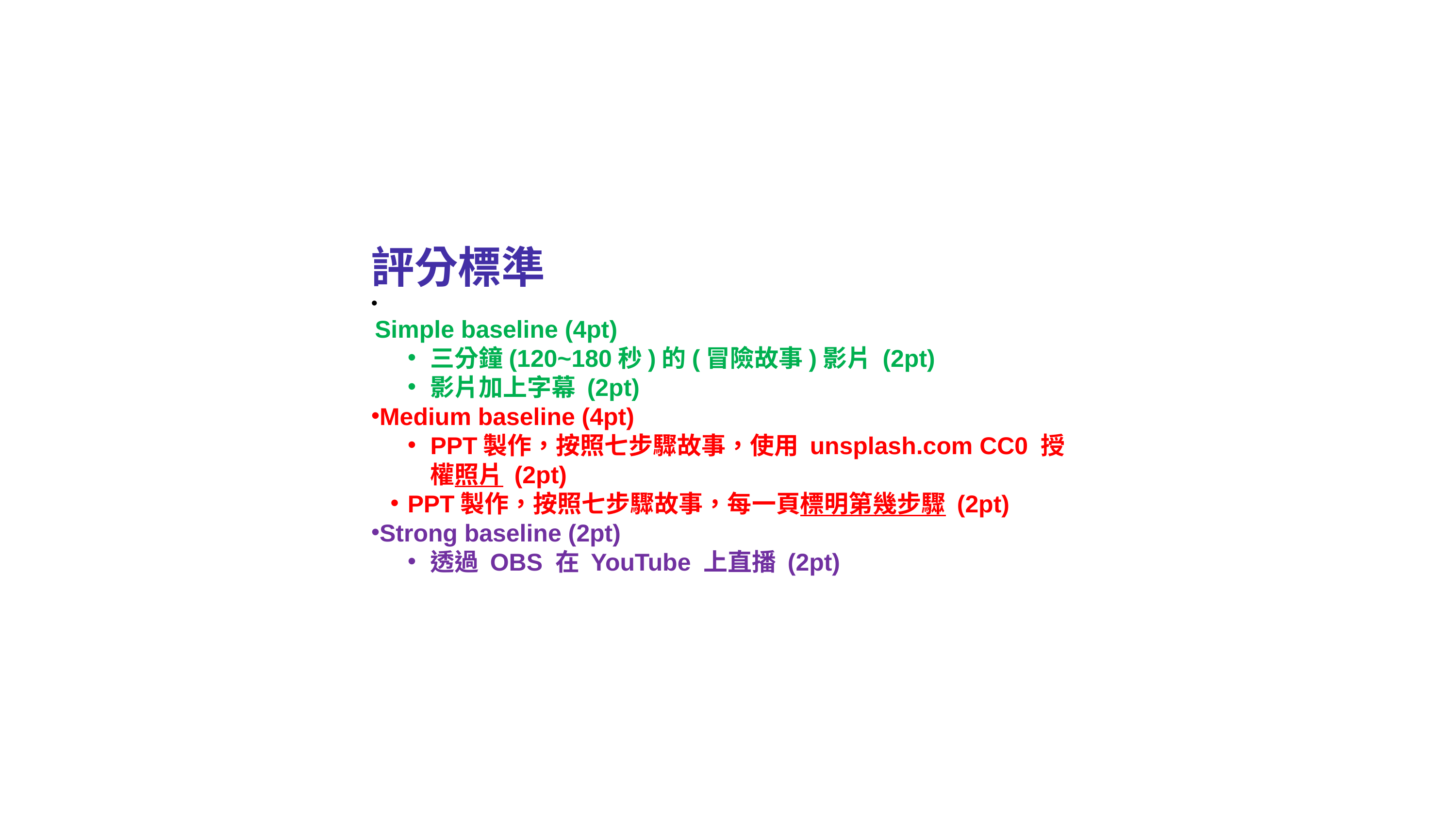

評分標準
Simple baseline (4pt)
三分鐘(120~180秒)的(冒險故事)影片 (2pt)
影片加上字幕 (2pt)
Medium baseline (4pt)
PPT製作，按照七步驟故事，使用 unsplash.com CC0 授權照片 (2pt)
PPT製作，按照七步驟故事，每一頁標明第幾步驟 (2pt)
Strong baseline (2pt)
透過 OBS 在 YouTube 上直播 (2pt)